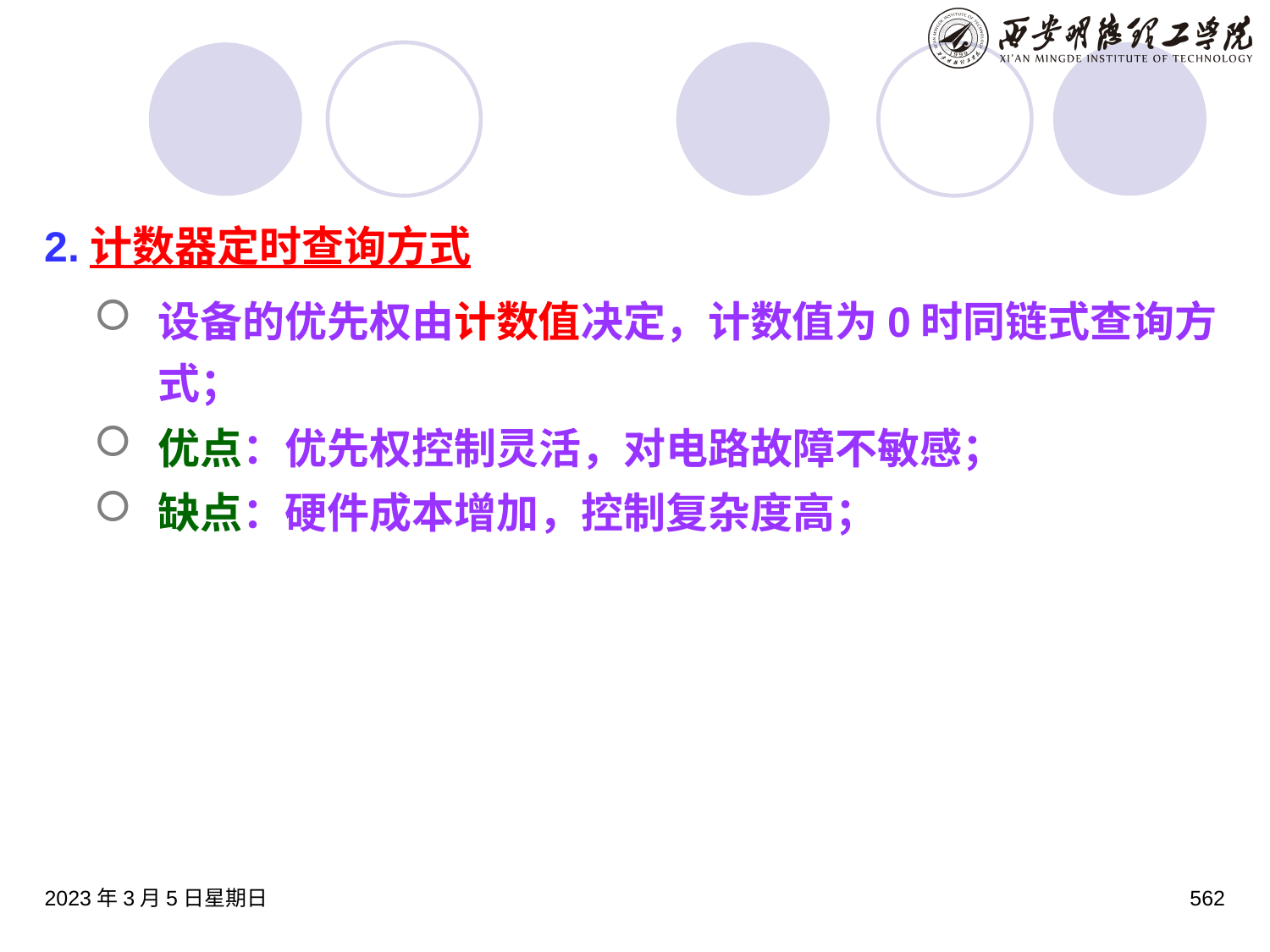

2.计数器定时查询方式
设备的优先权由计数值决定，计数值为0时同链式查询方式；
优点：优先权控制灵活，对电路故障不敏感；
缺点：硬件成本增加，控制复杂度高；

2023年3月5日星期日
562